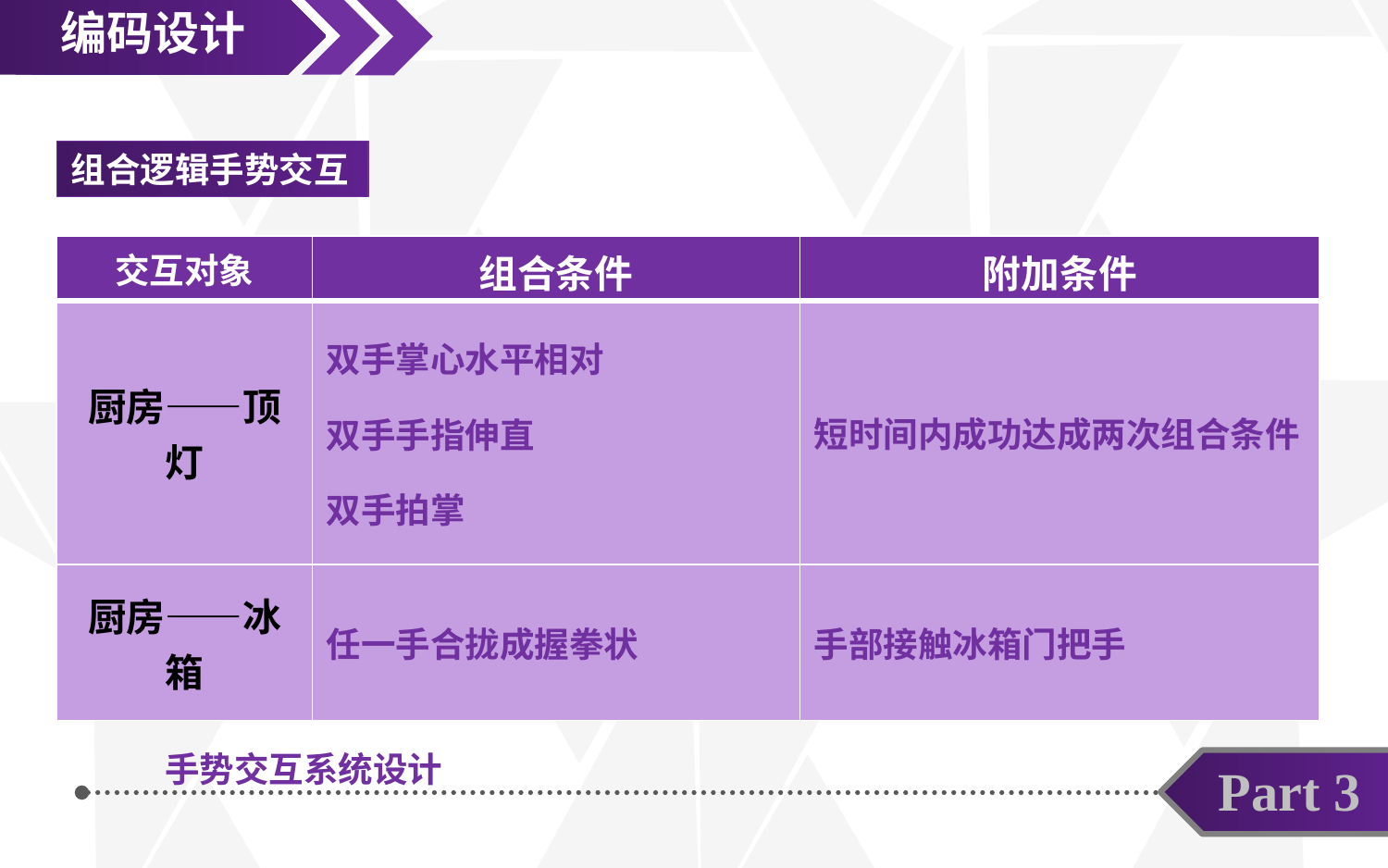

编码设计

组合逻辑手势交互
| 交互对象 | 组合条件 | 附加条件 |
| --- | --- | --- |
| 厨房——顶灯 | 双手掌心水平相对 双手手指伸直 双手拍掌 左手手指接触右手手指 | 短时间内成功达成两次组合条件 |
| 厨房——冰箱 | 任一手合拢成握拳状 | 手部接触冰箱门把手 |
手势交互系统设计
Part 3